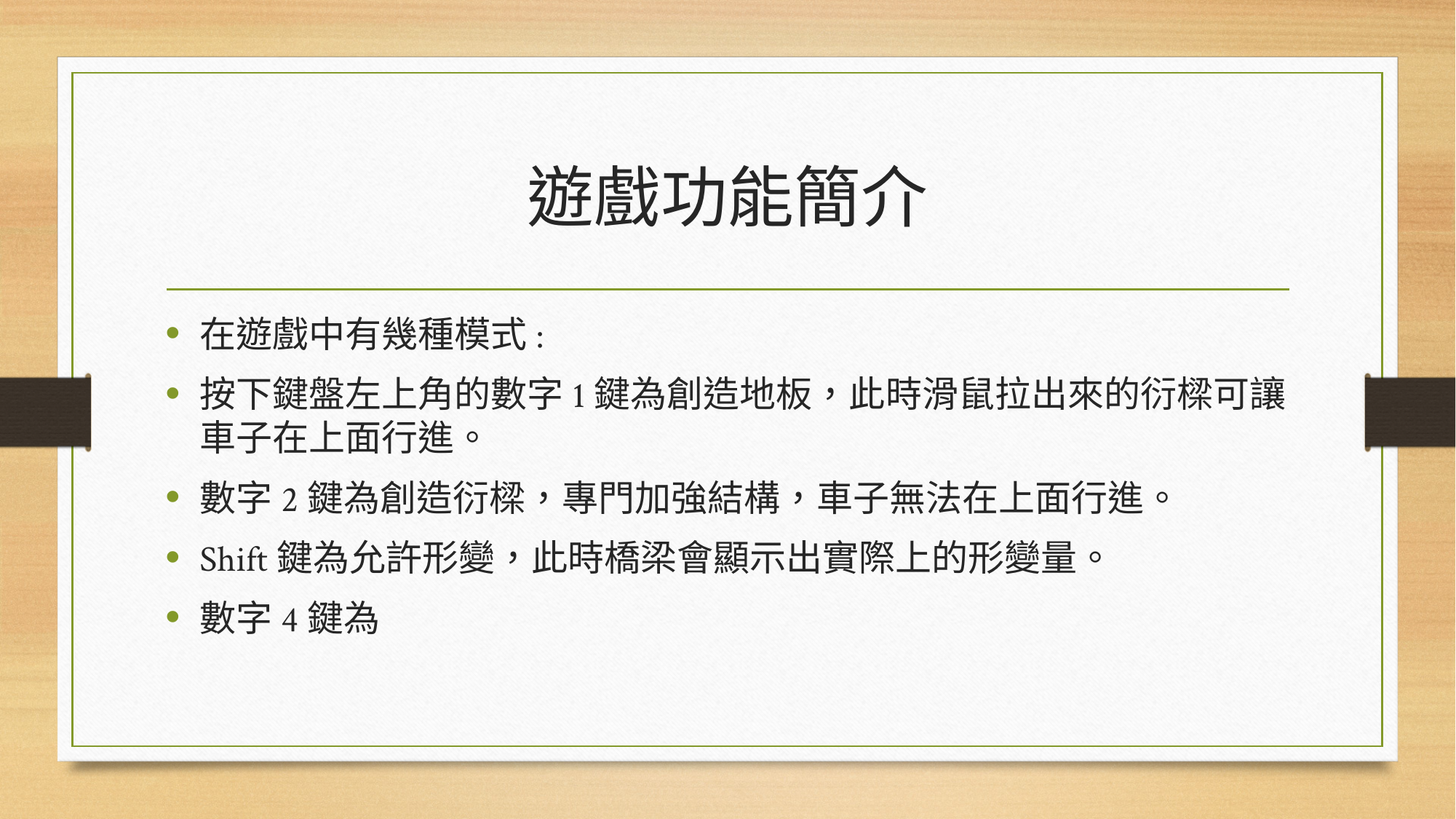

# 遊戲功能簡介
在遊戲中有幾種模式:
按下鍵盤左上角的數字1鍵為創造地板，此時滑鼠拉出來的衍樑可讓車子在上面行進。
數字2鍵為創造衍樑，專門加強結構，車子無法在上面行進。
Shift鍵為允許形變，此時橋梁會顯示出實際上的形變量。
數字4鍵為